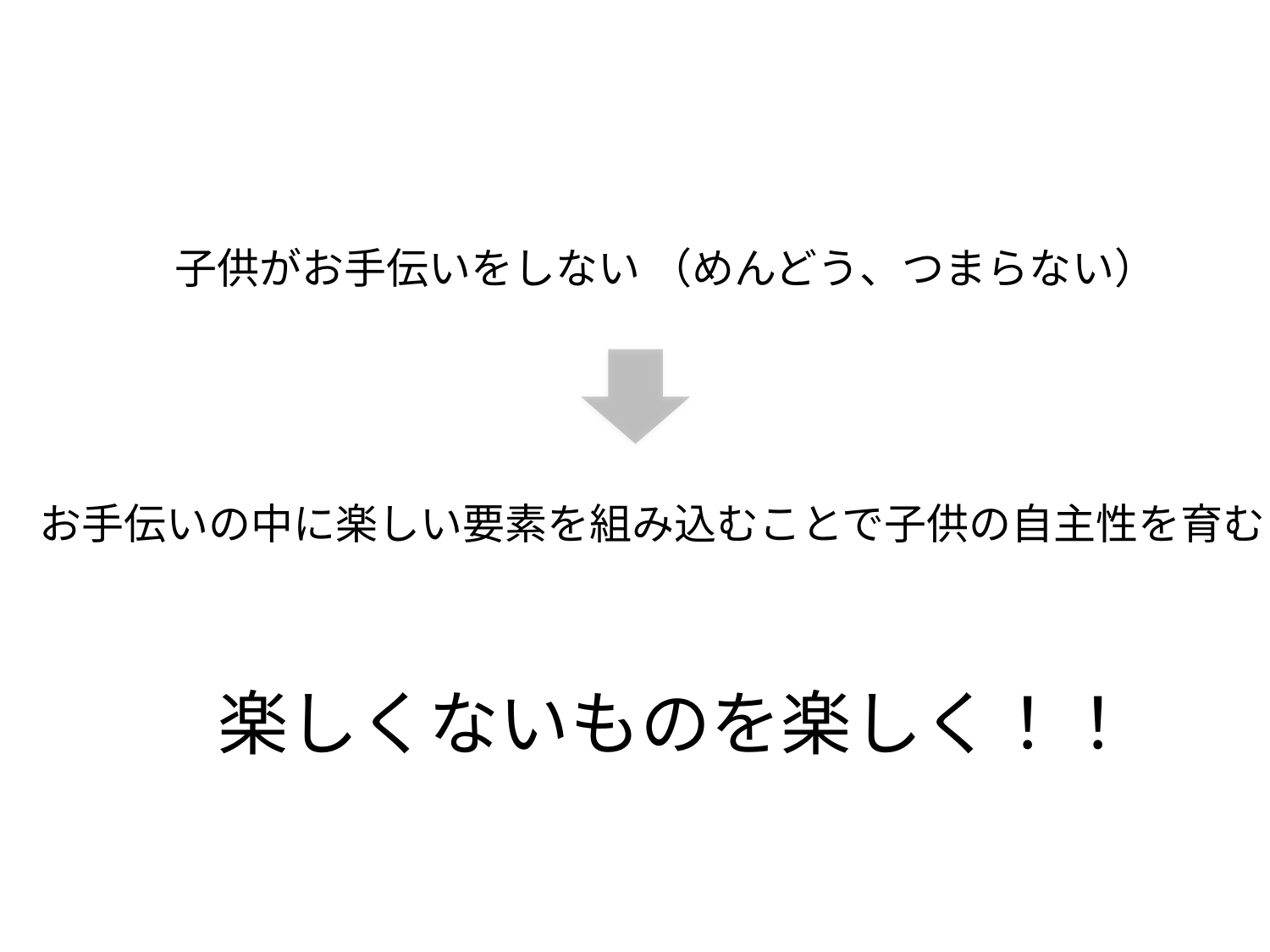

子供がお手伝いをしない （めんどう、つまらない）

お手伝いの中に楽しい要素を組み込むことで子供の自主性を育む
楽しくないものを楽しく！！